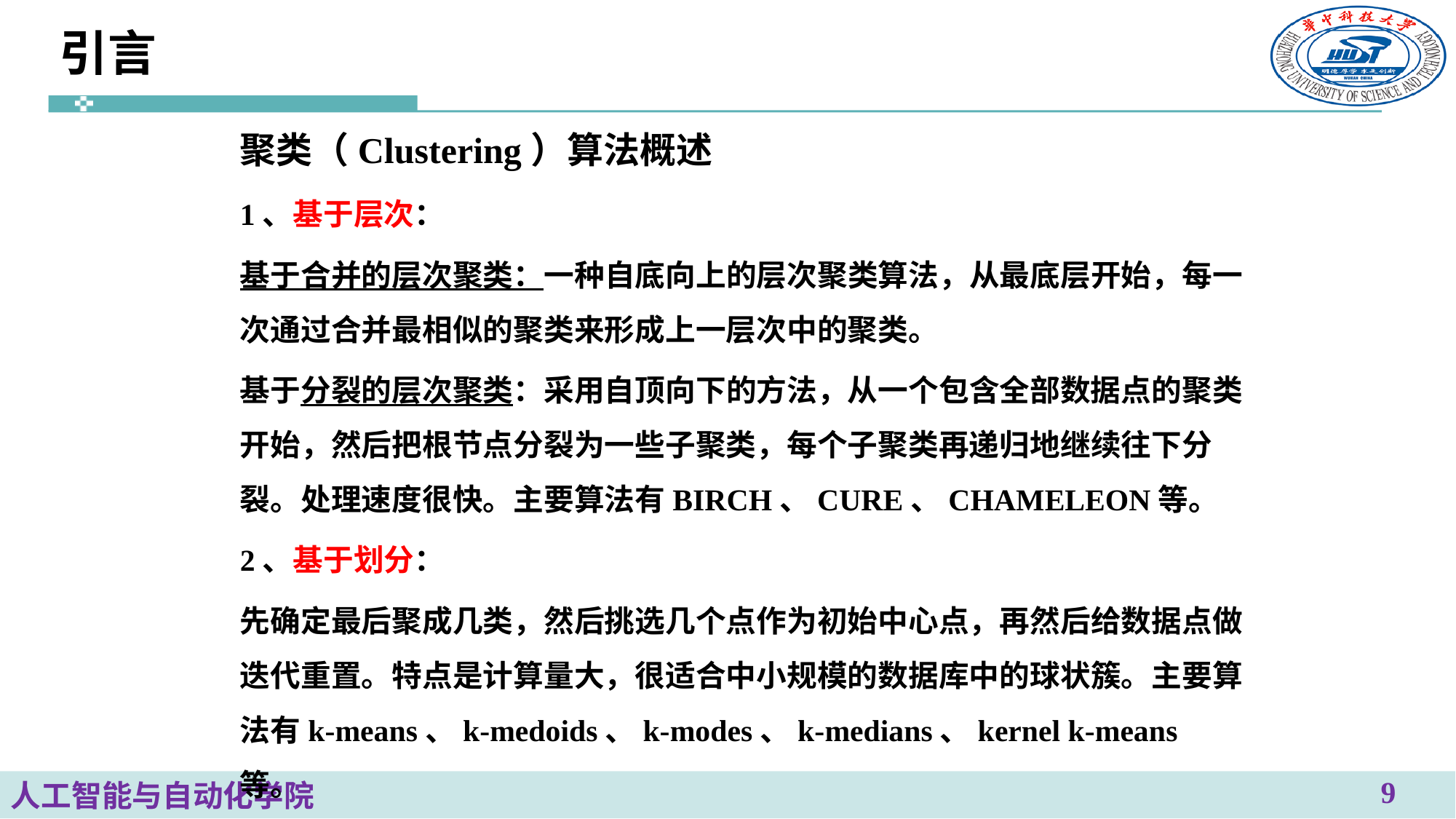

# 引言
聚类（Clustering）算法概述
1、基于层次：
基于合并的层次聚类：一种自底向上的层次聚类算法，从最底层开始，每一次通过合并最相似的聚类来形成上一层次中的聚类。
基于分裂的层次聚类：采用自顶向下的方法，从一个包含全部数据点的聚类开始，然后把根节点分裂为一些子聚类，每个子聚类再递归地继续往下分裂。处理速度很快。主要算法有BIRCH、CURE、CHAMELEON等。
2、基于划分：
先确定最后聚成几类，然后挑选几个点作为初始中心点，再然后给数据点做迭代重置。特点是计算量大，很适合中小规模的数据库中的球状簇。主要算法有k-means、k-medoids、k-modes、k-medians、kernel k-means等。

9